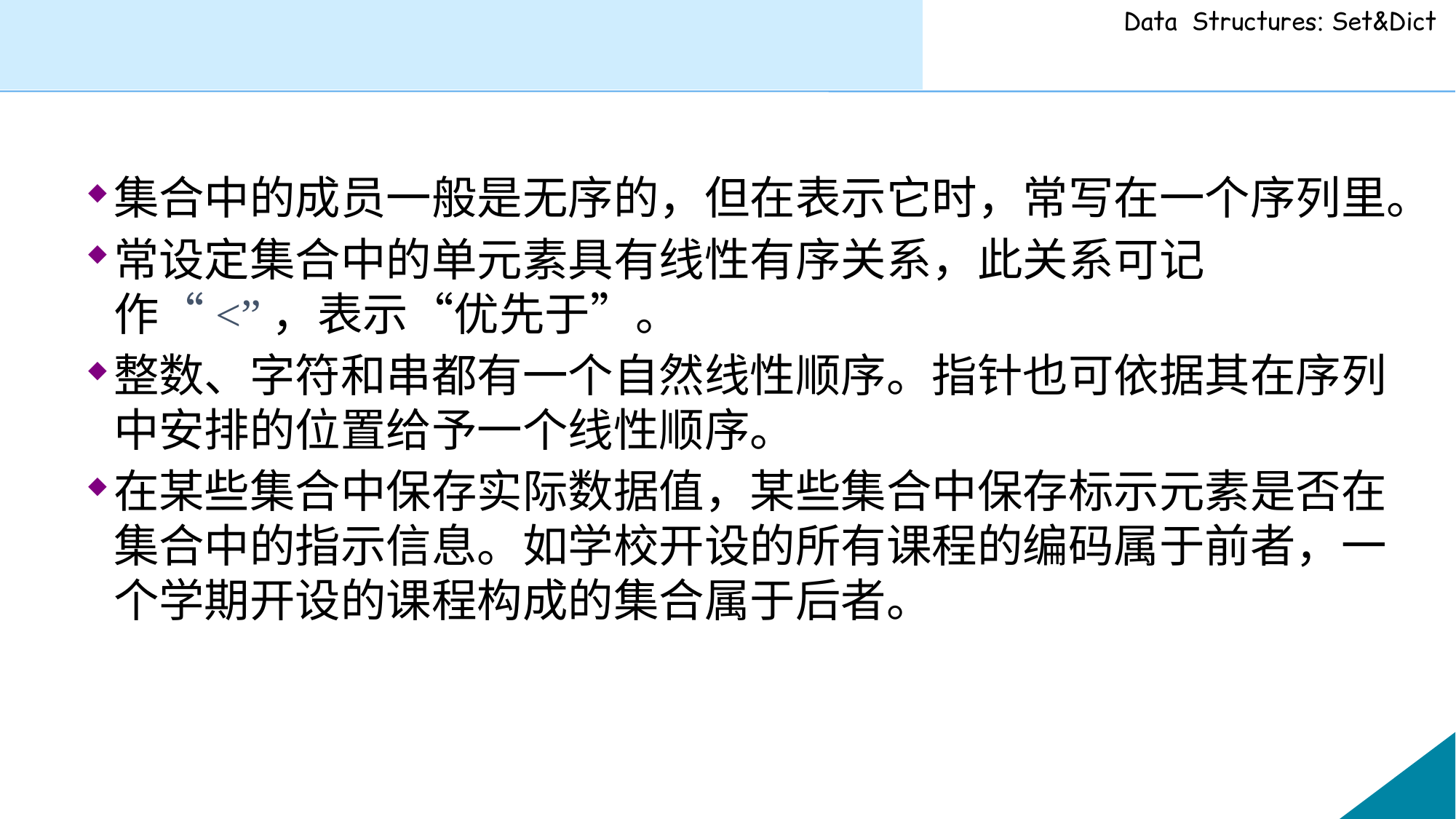

集合中的成员一般是无序的，但在表示它时，常写在一个序列里。
常设定集合中的单元素具有线性有序关系，此关系可记作“<”，表示“优先于”。
整数、字符和串都有一个自然线性顺序。指针也可依据其在序列中安排的位置给予一个线性顺序。
在某些集合中保存实际数据值，某些集合中保存标示元素是否在集合中的指示信息。如学校开设的所有课程的编码属于前者，一个学期开设的课程构成的集合属于后者。